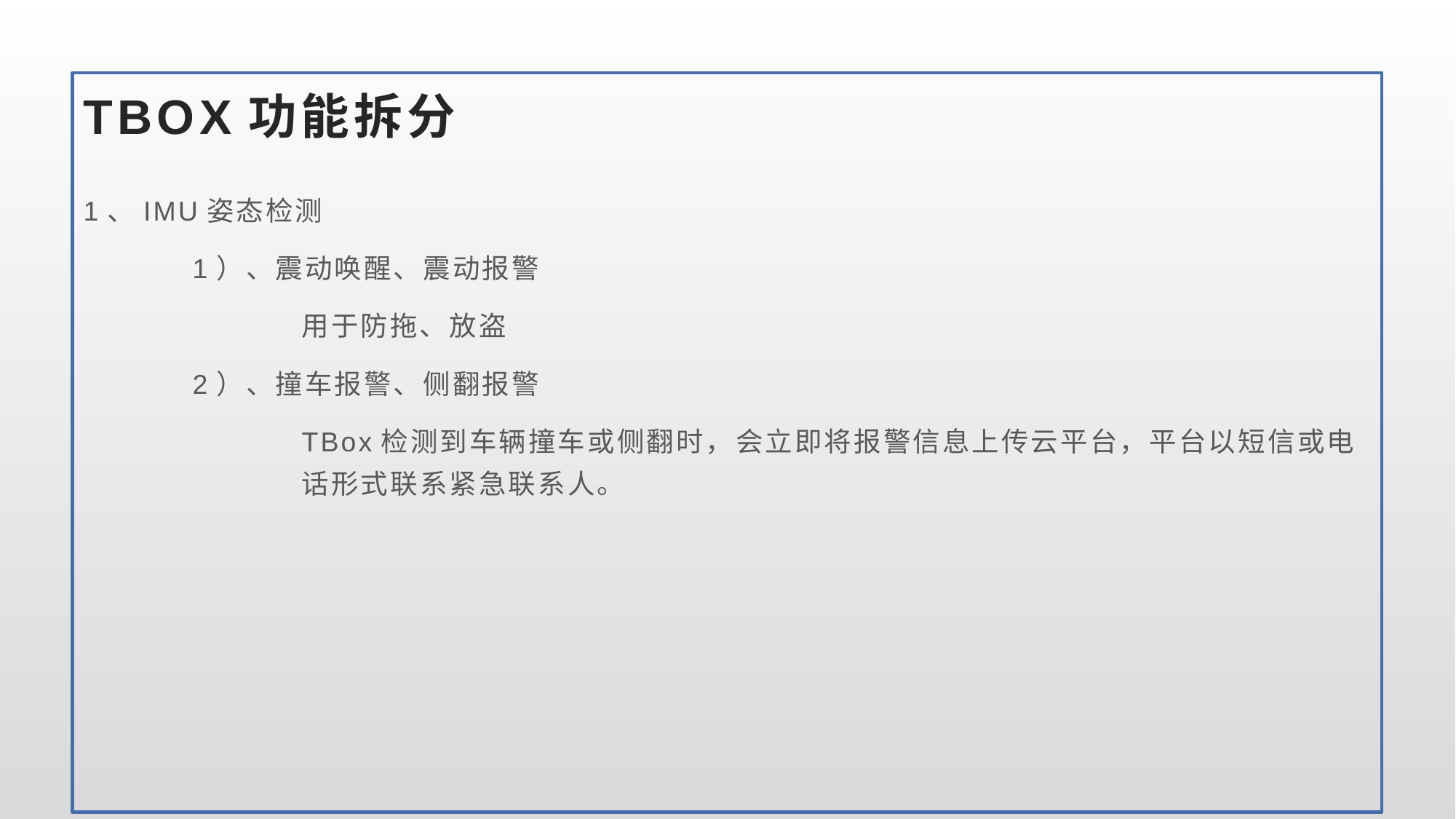

# TBOX功能拆分

1、IMU姿态检测
	1）、震动唤醒、震动报警
		用于防拖、放盗
	2）、撞车报警、侧翻报警
		TBox检测到车辆撞车或侧翻时，会立即将报警信息上传云平台，平台以短信或电		话形式联系紧急联系人。